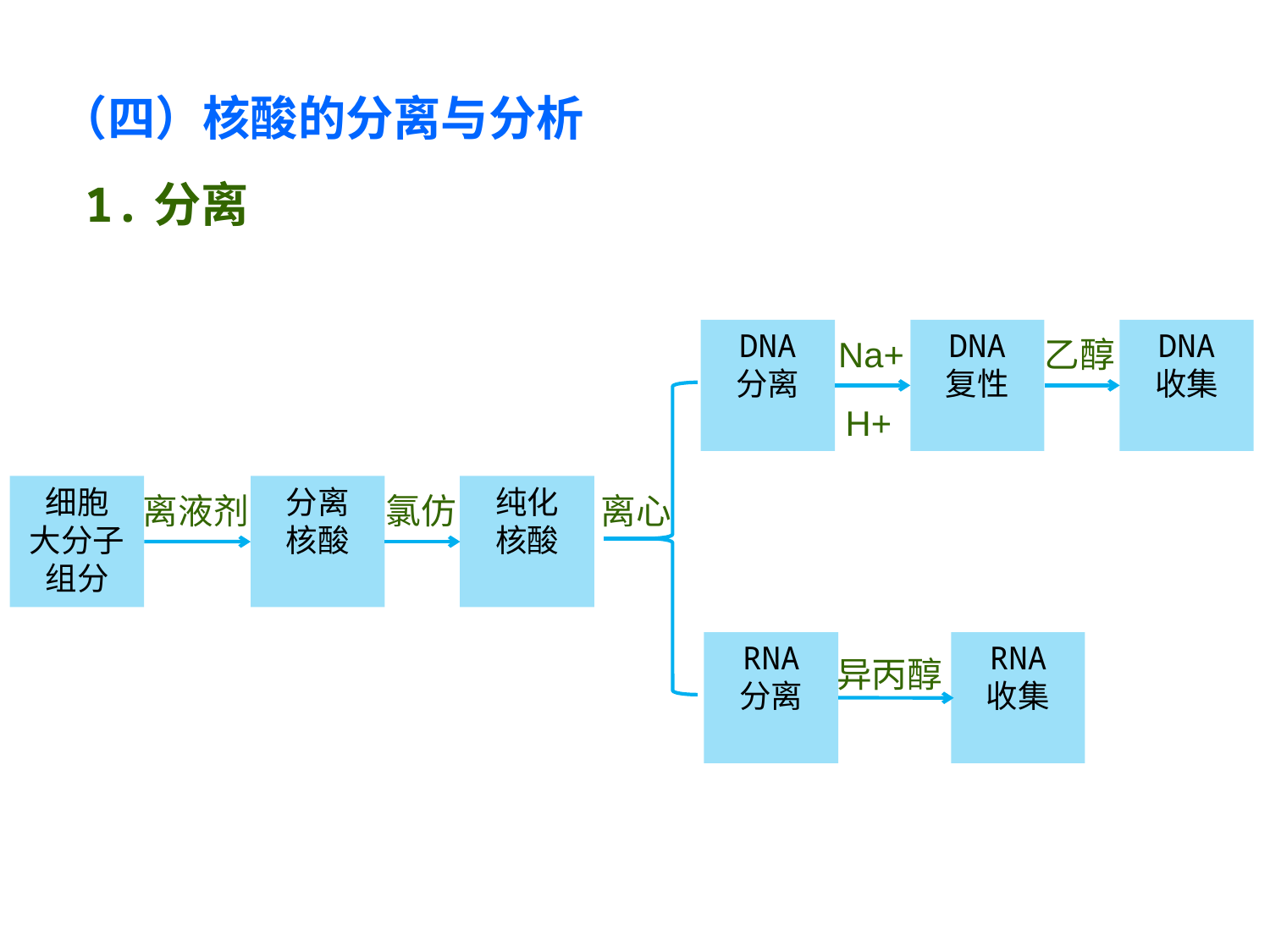

（四）核酸的分离与分析
1.分离
DNA
分离
DNA
复性
DNA
收集
Na+
乙醇

H+
细胞
大分子
组分
分离
核酸
纯化
核酸
离液剂
氯仿
离心
RNA
分离
RNA
收集
异丙醇